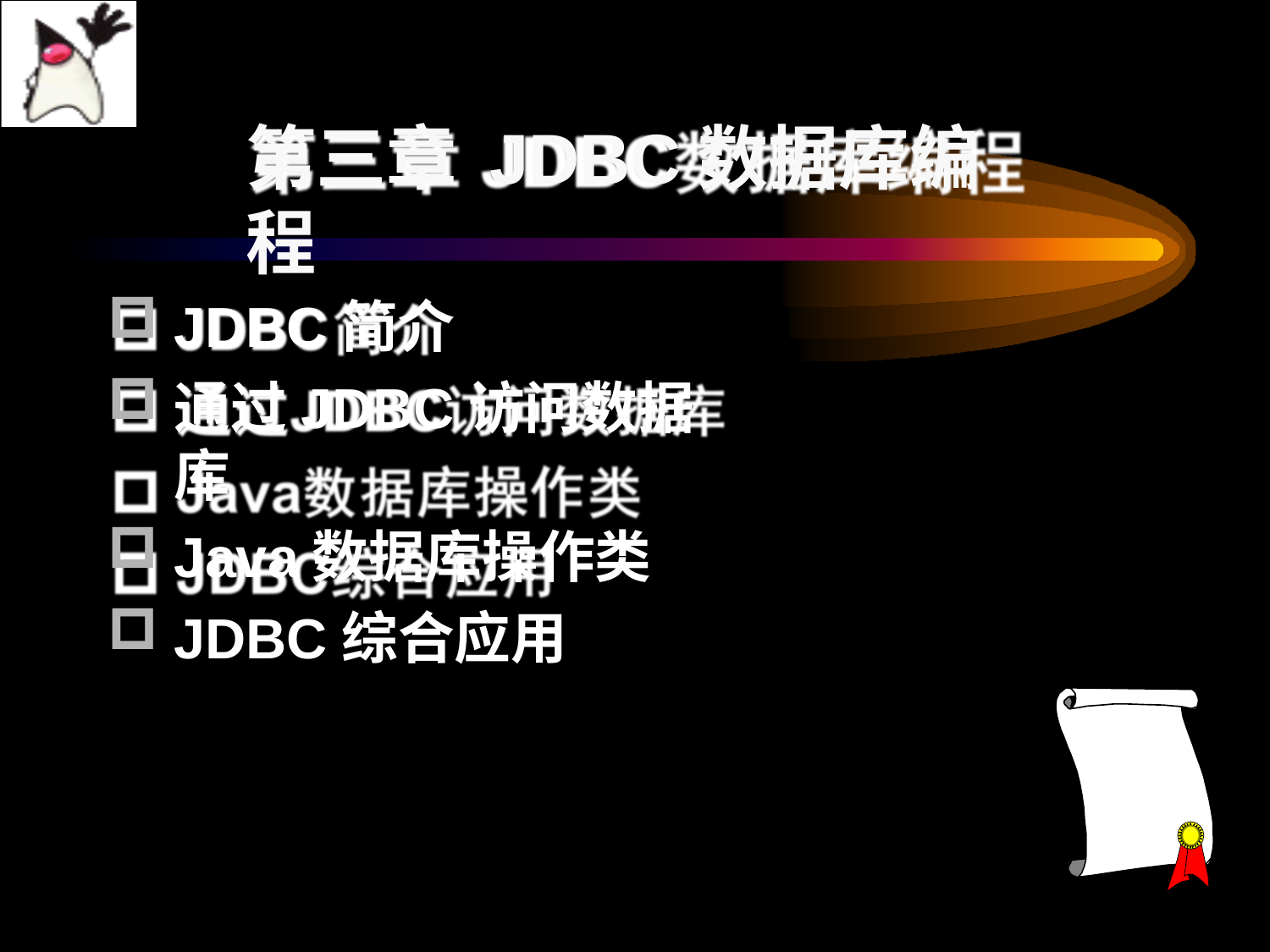

# 第三章 JDBC数据库编程

JDBC简介
通过JDBC访问数据库
Java数据库操作类
JDBC综合应用